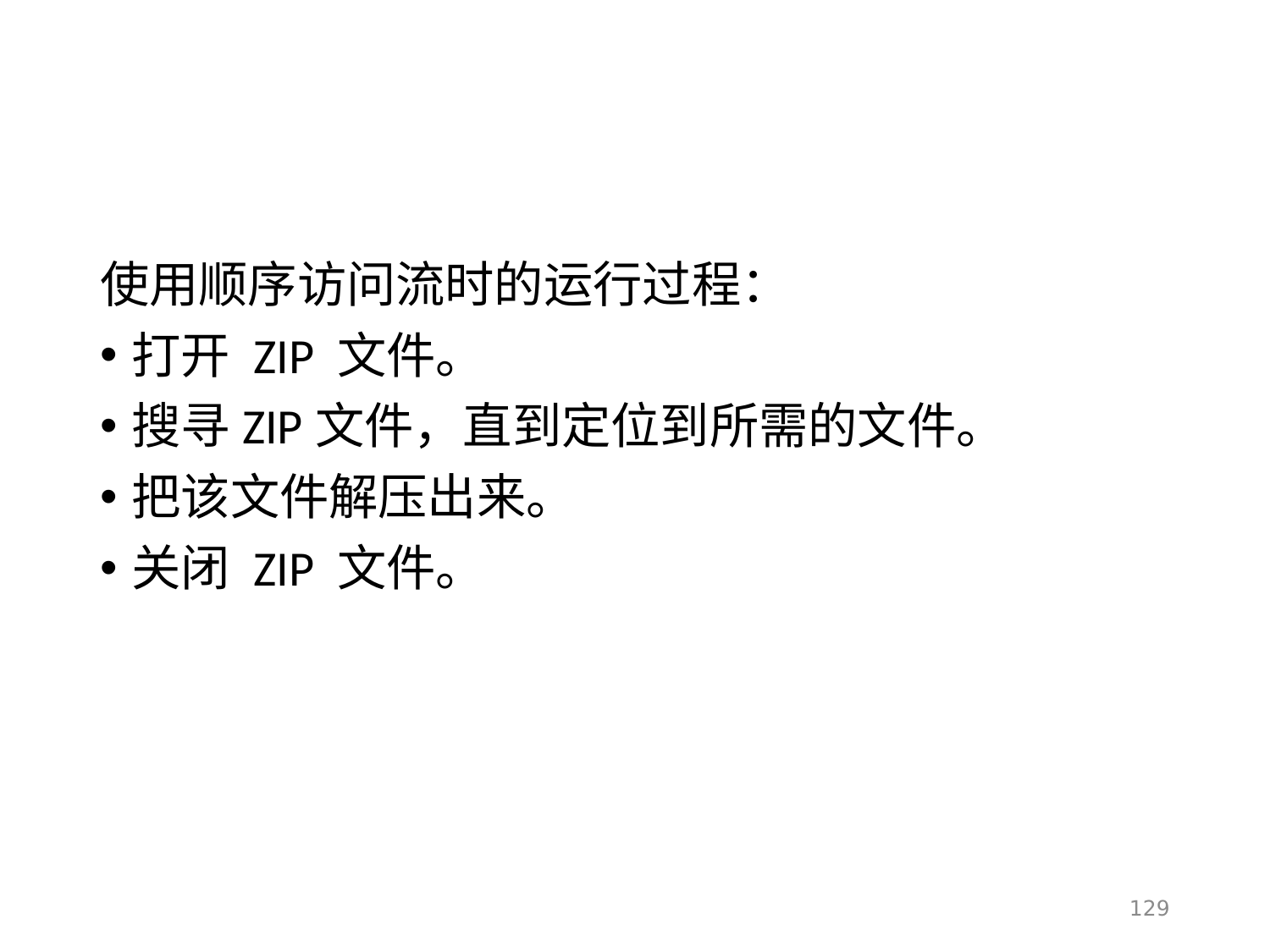

使用顺序访问流时的运行过程：
打开 ZIP 文件。
搜寻ZIP文件，直到定位到所需的文件。
把该文件解压出来。
关闭 ZIP 文件。

129